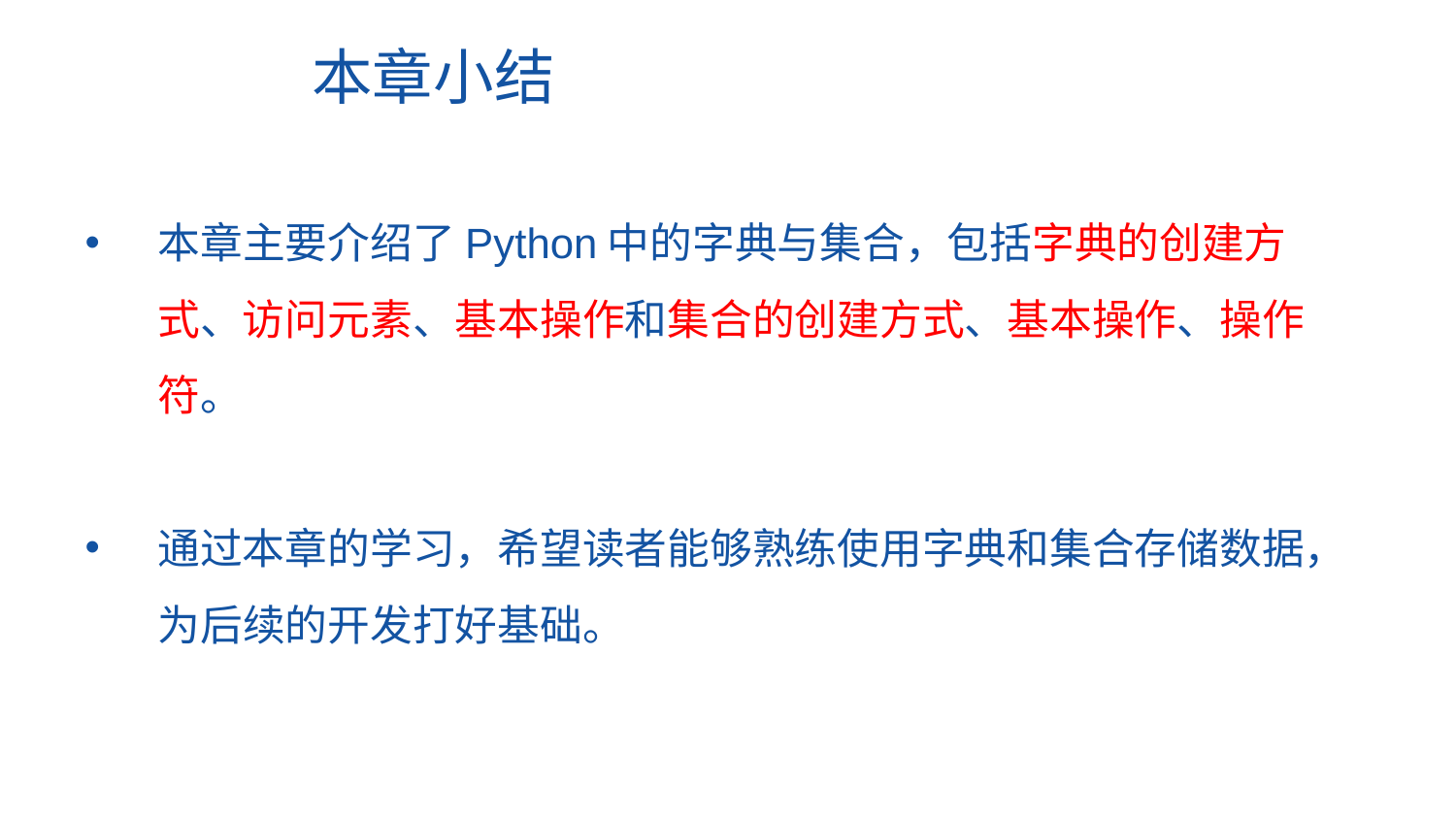

本章小结
本章主要介绍了Python中的字典与集合，包括字典的创建方式、访问元素、基本操作和集合的创建方式、基本操作、操作符。

通过本章的学习，希望读者能够熟练使用字典和集合存储数据，为后续的开发打好基础。